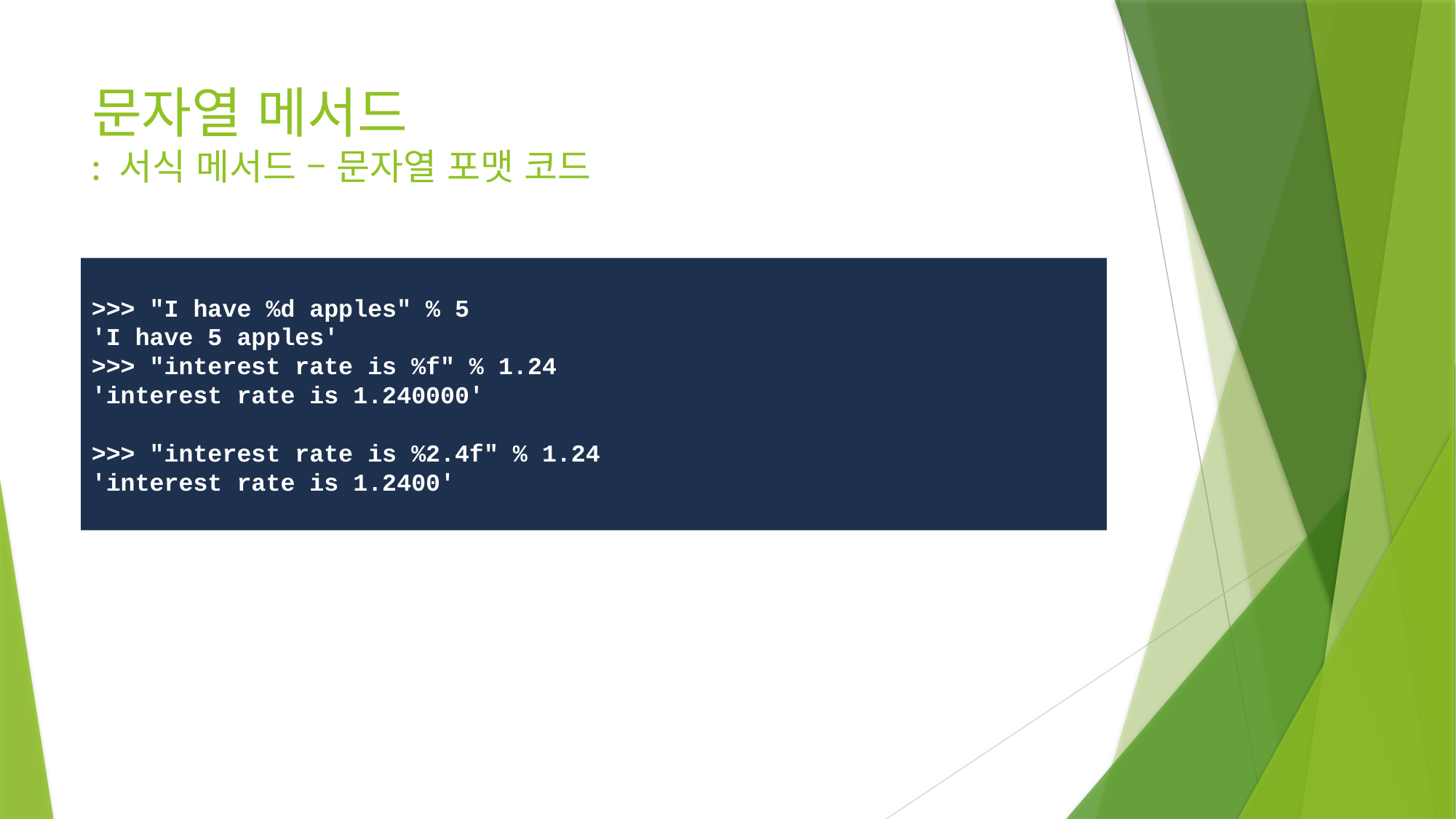

# 문자열 메서드 : 서식 메서드 – 문자열 포맷 코드

>>> "I have %d apples" % 5
'I have 5 apples'
>>> "interest rate is %f" % 1.24
'interest rate is 1.240000'

>>> "interest rate is %2.4f" % 1.24
'interest rate is 1.2400'